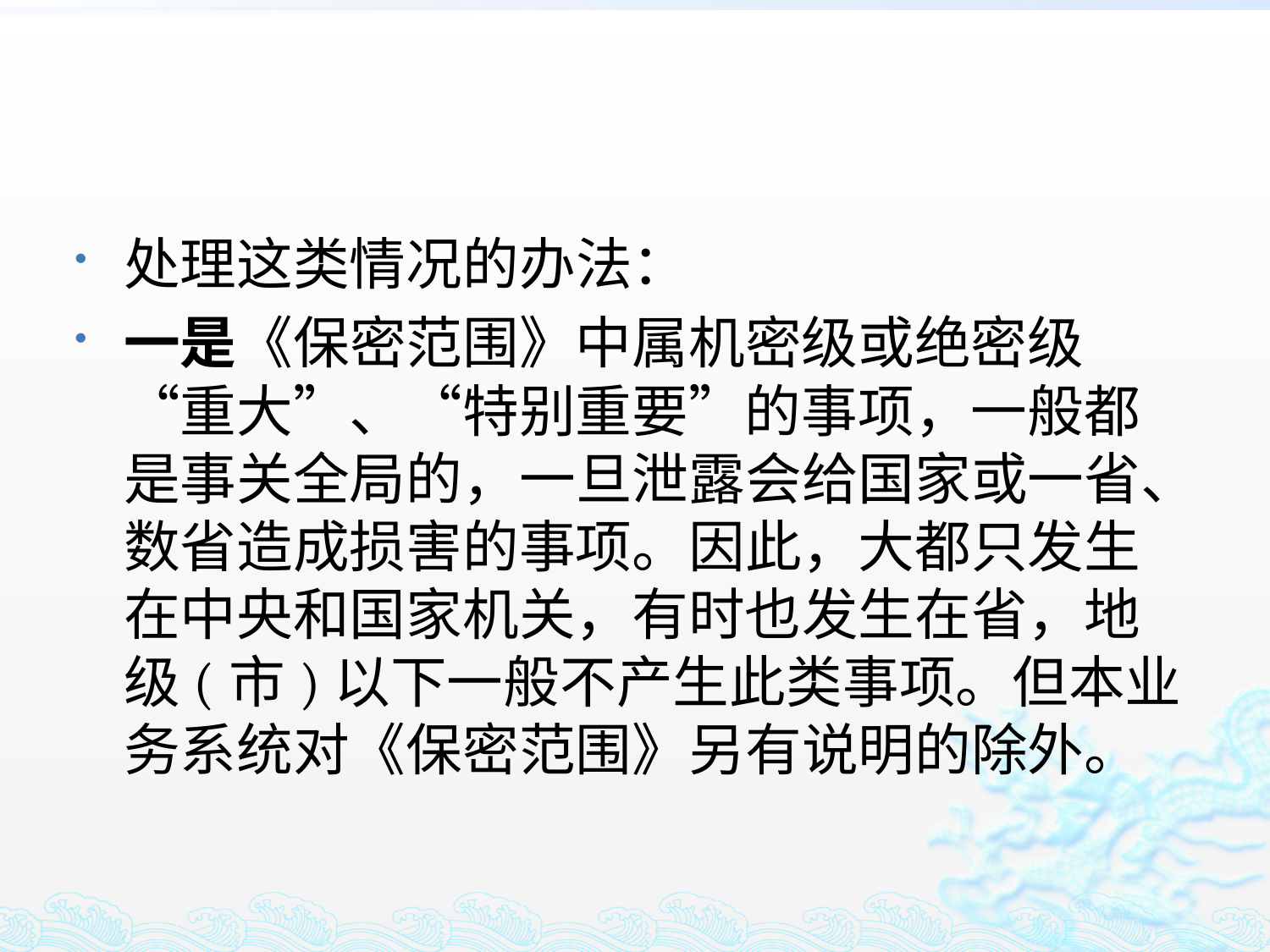

#
处理这类情况的办法：
一是《保密范围》中属机密级或绝密级“重大”、“特别重要”的事项，一般都是事关全局的，一旦泄露会给国家或一省、数省造成损害的事项。因此，大都只发生在中央和国家机关，有时也发生在省，地级(市)以下一般不产生此类事项。但本业务系统对《保密范围》另有说明的除外。